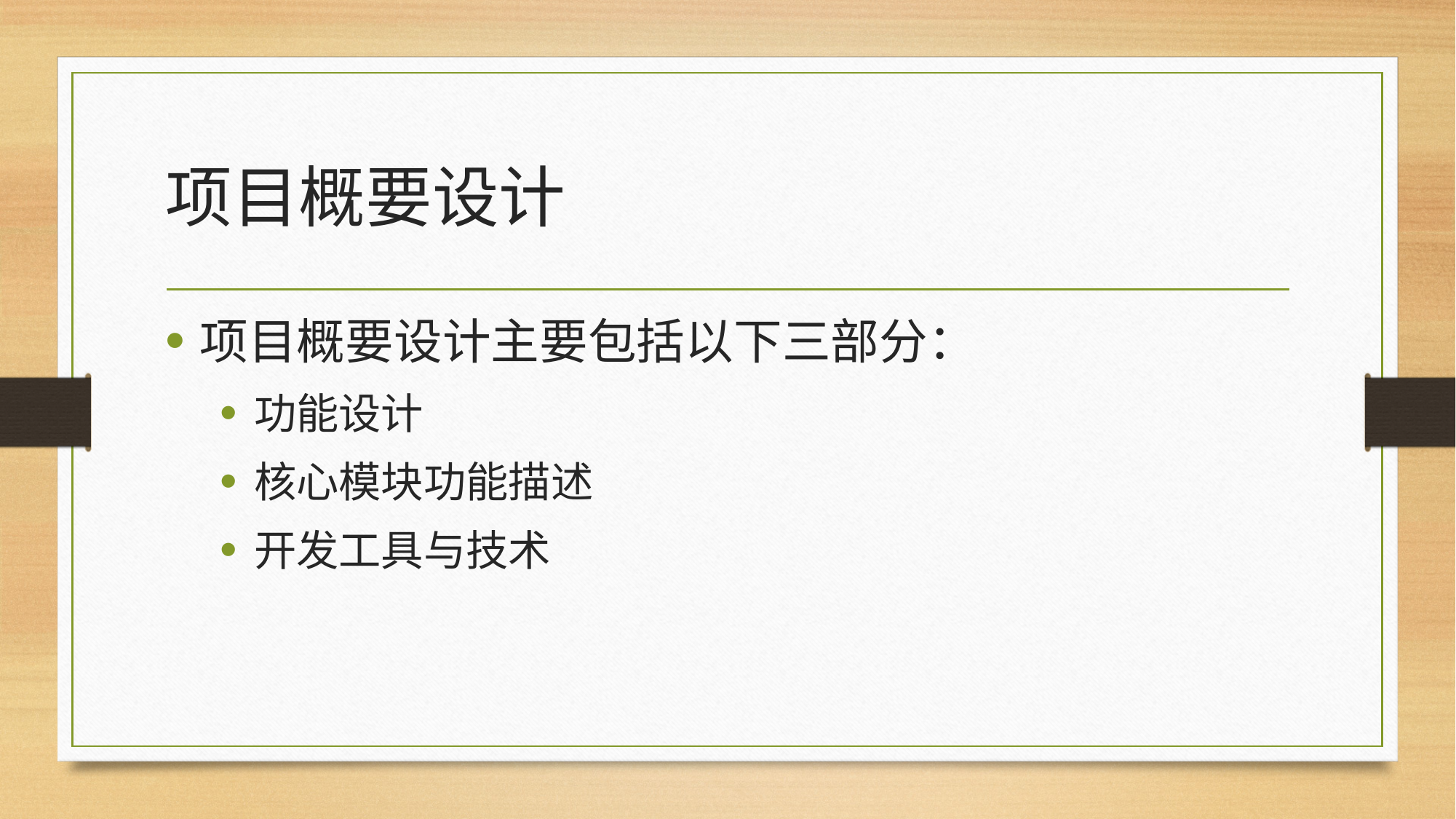

# 项目概要设计
项目概要设计主要包括以下三部分：
功能设计
核心模块功能描述
开发工具与技术